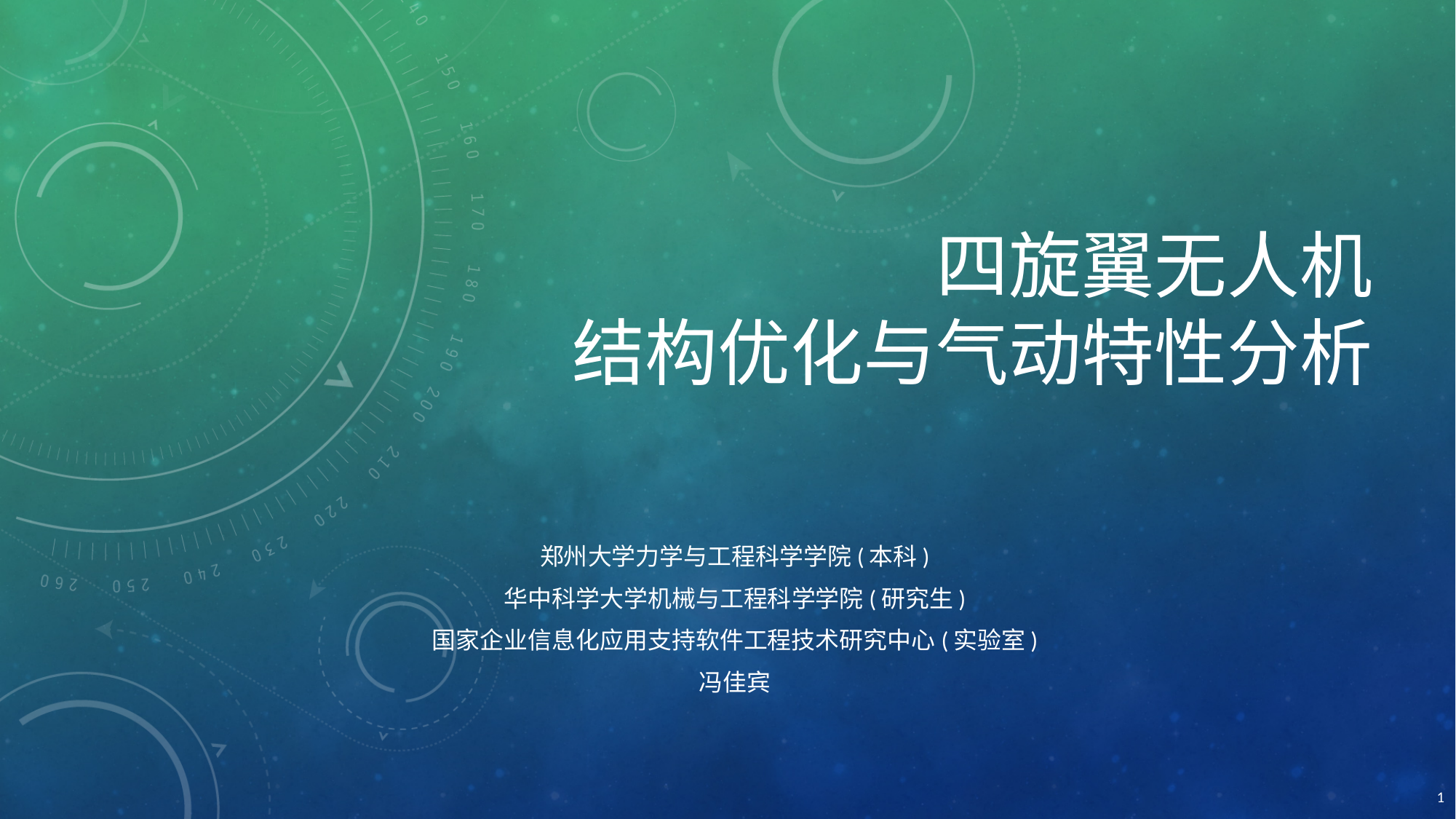

# 四旋翼无人机 结构优化与气动特性分析
郑州大学力学与工程科学学院(本科)
华中科学大学机械与工程科学学院(研究生)
国家企业信息化应用支持软件工程技术研究中心(实验室)
冯佳宾
1